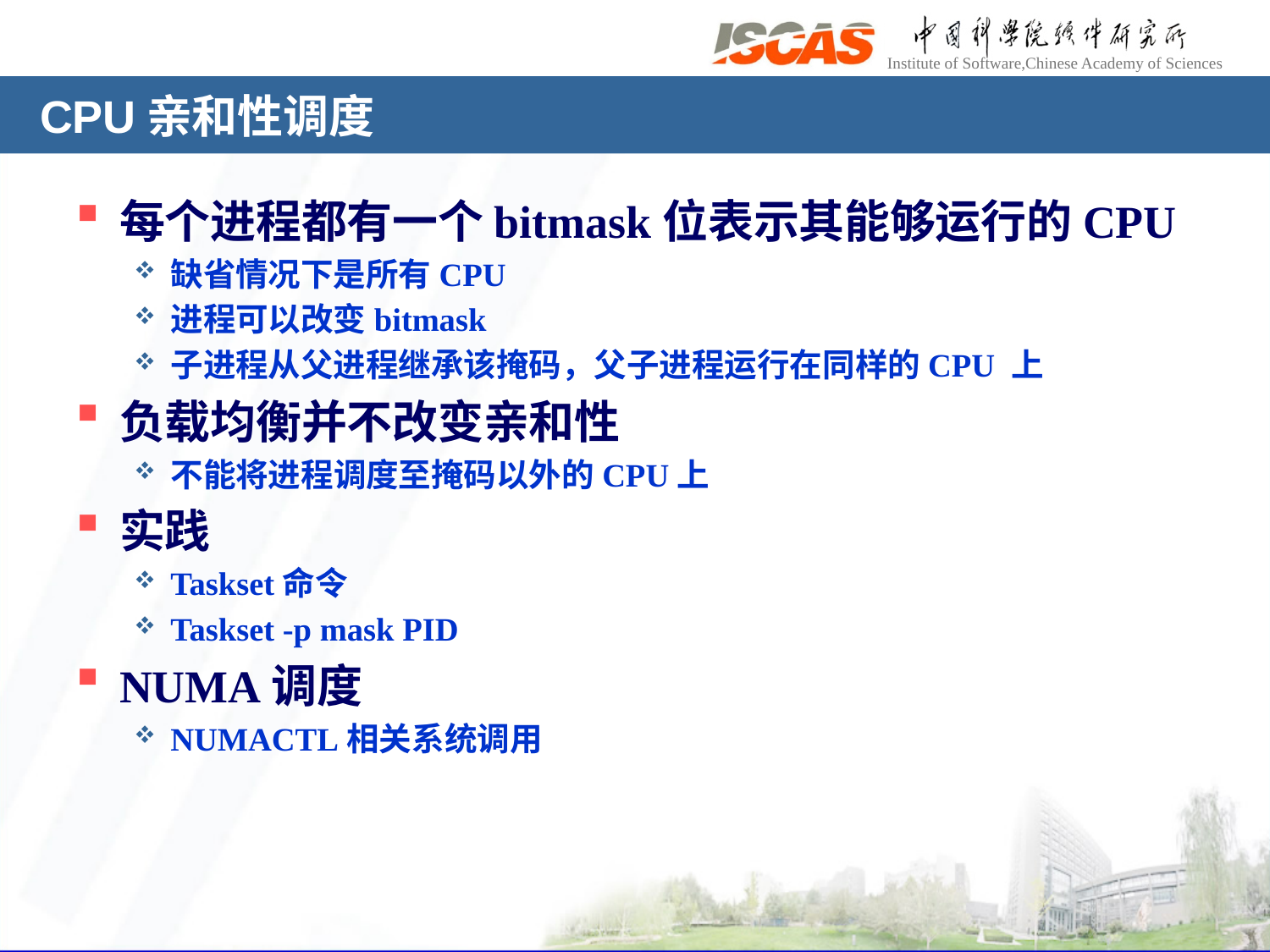

# CPU亲和性调度
每个进程都有一个bitmask位表示其能够运行的CPU
缺省情况下是所有CPU
进程可以改变bitmask
子进程从父进程继承该掩码，父子进程运行在同样的CPU 上
负载均衡并不改变亲和性
不能将进程调度至掩码以外的CPU上
实践
Taskset命令
Taskset -p mask PID
NUMA调度
NUMACTL相关系统调用